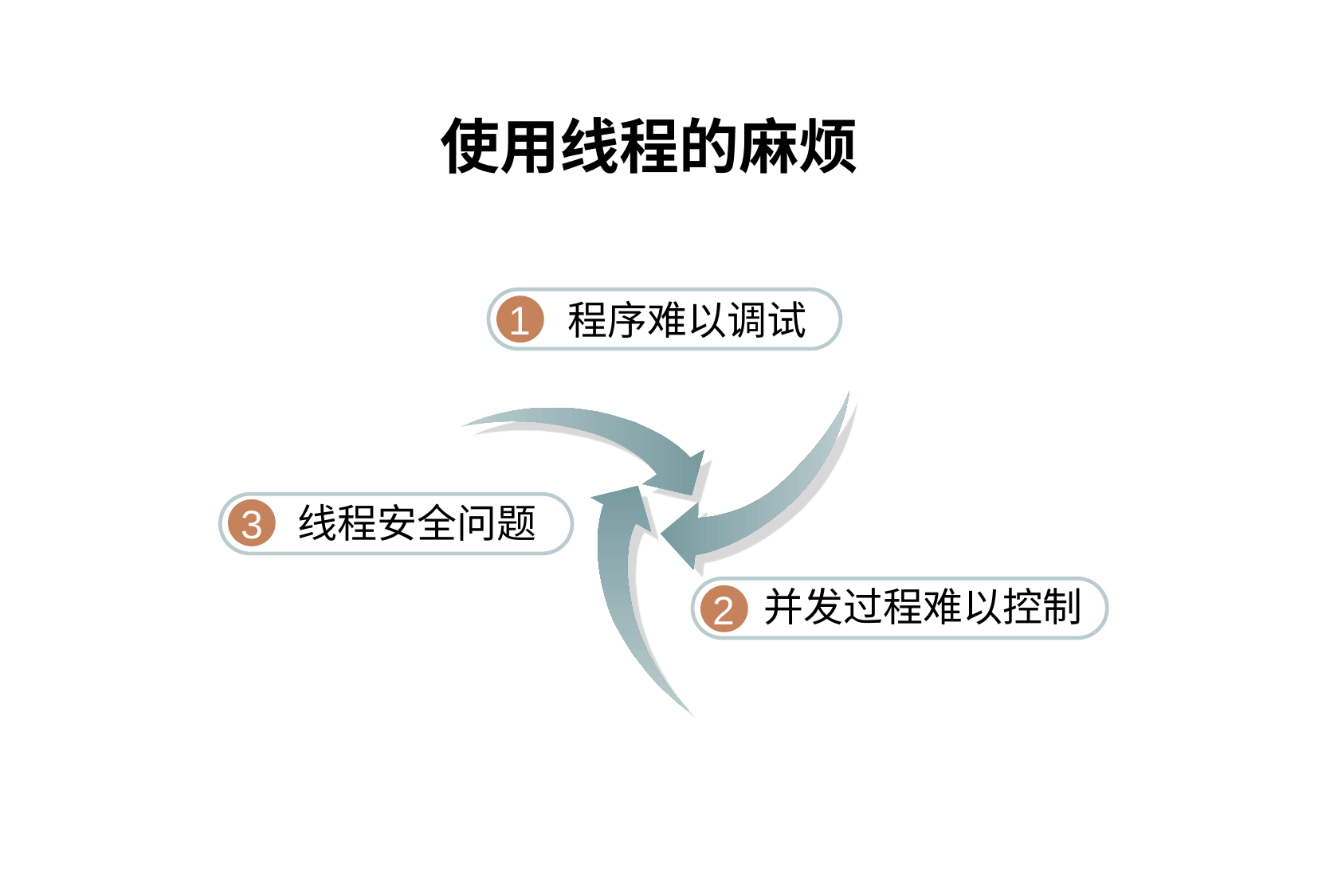

使用线程的麻烦

程序难以调试
1

线程安全问题

3
并发过程难以控制

2